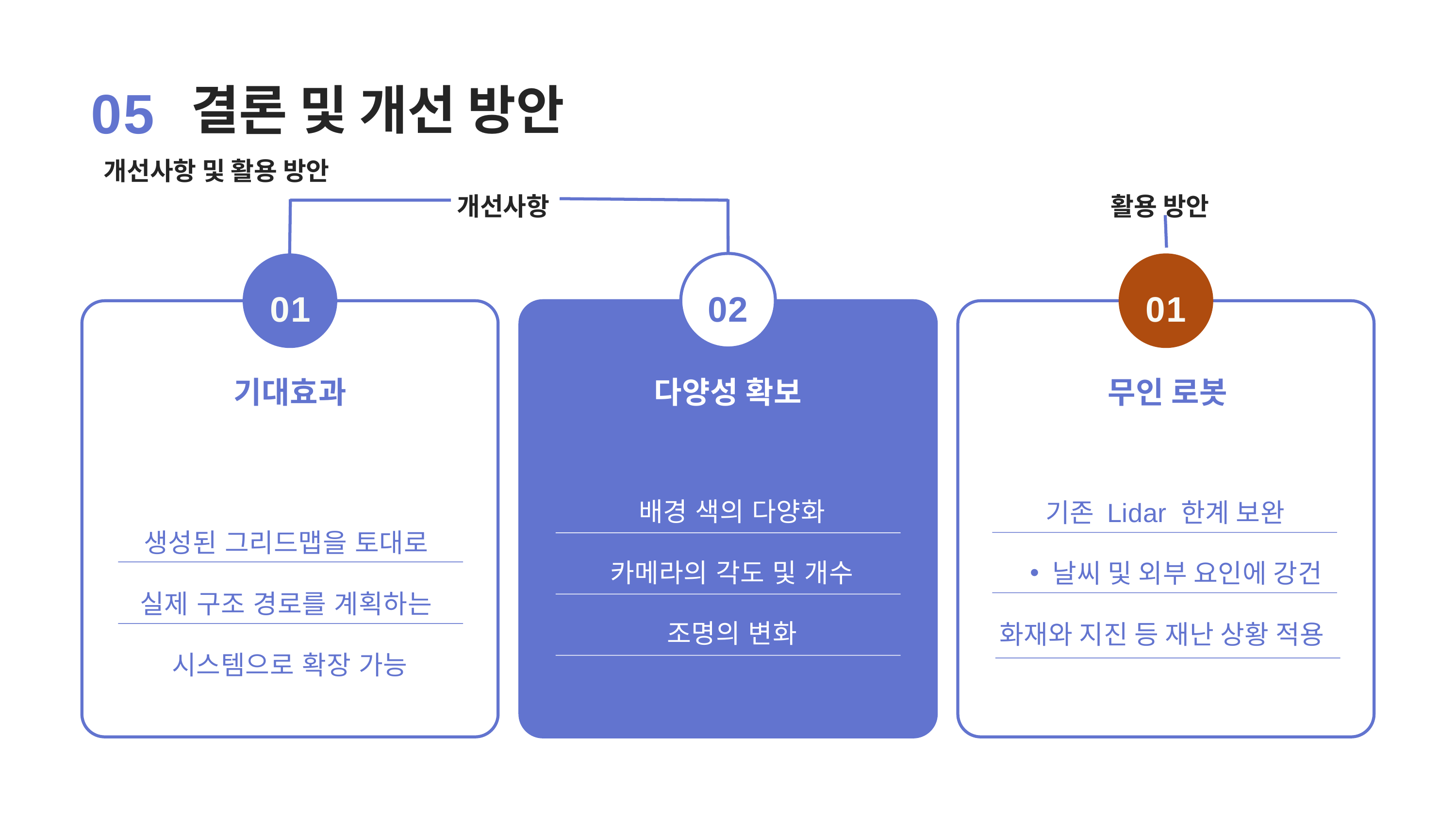

05
결론 및 개선 방안
개선사항 및 활용 방안
개선사항
활용 방안

01
02
01

기대효과
다양성 확보
무인 로봇
배경 색의 다양화
카메라의 각도 및 개수
조명의 변화
기존 Lidar 한계 보완
날씨 및 외부 요인에 강건
화재와 지진 등 재난 상황 적용

생성된 그리드맵을 토대로
실제 구조 경로를 계획하는
시스템으로 확장 가능